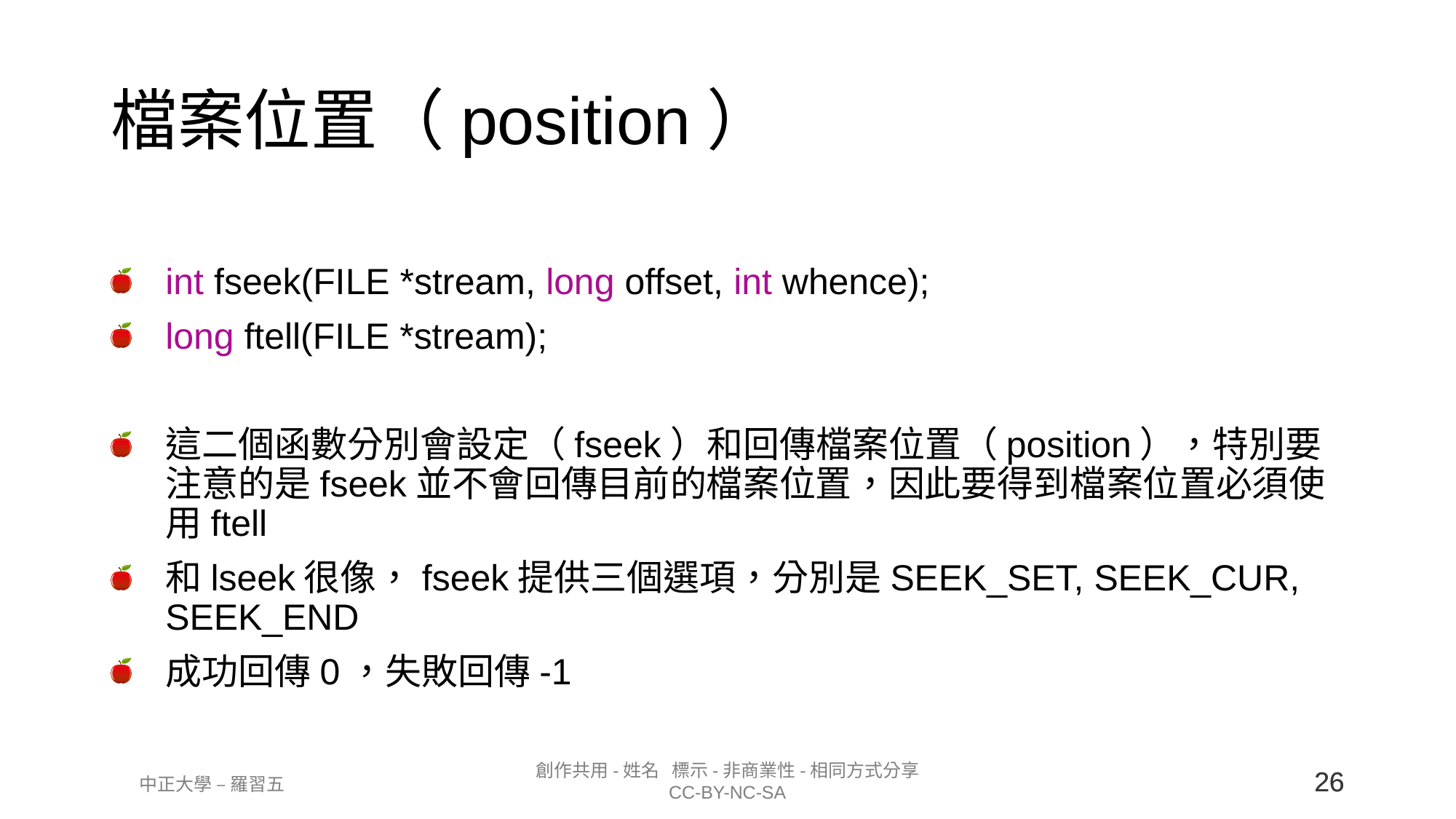

# 檔案位置（position）
int fseek(FILE *stream, long offset, int whence);
long ftell(FILE *stream);

這二個函數分別會設定（fseek）和回傳檔案位置（position），特別要注意的是fseek並不會回傳目前的檔案位置，因此要得到檔案位置必須使用ftell
和lseek很像，fseek提供三個選項，分別是SEEK_SET, SEEK_CUR, SEEK_END
成功回傳0，失敗回傳-1